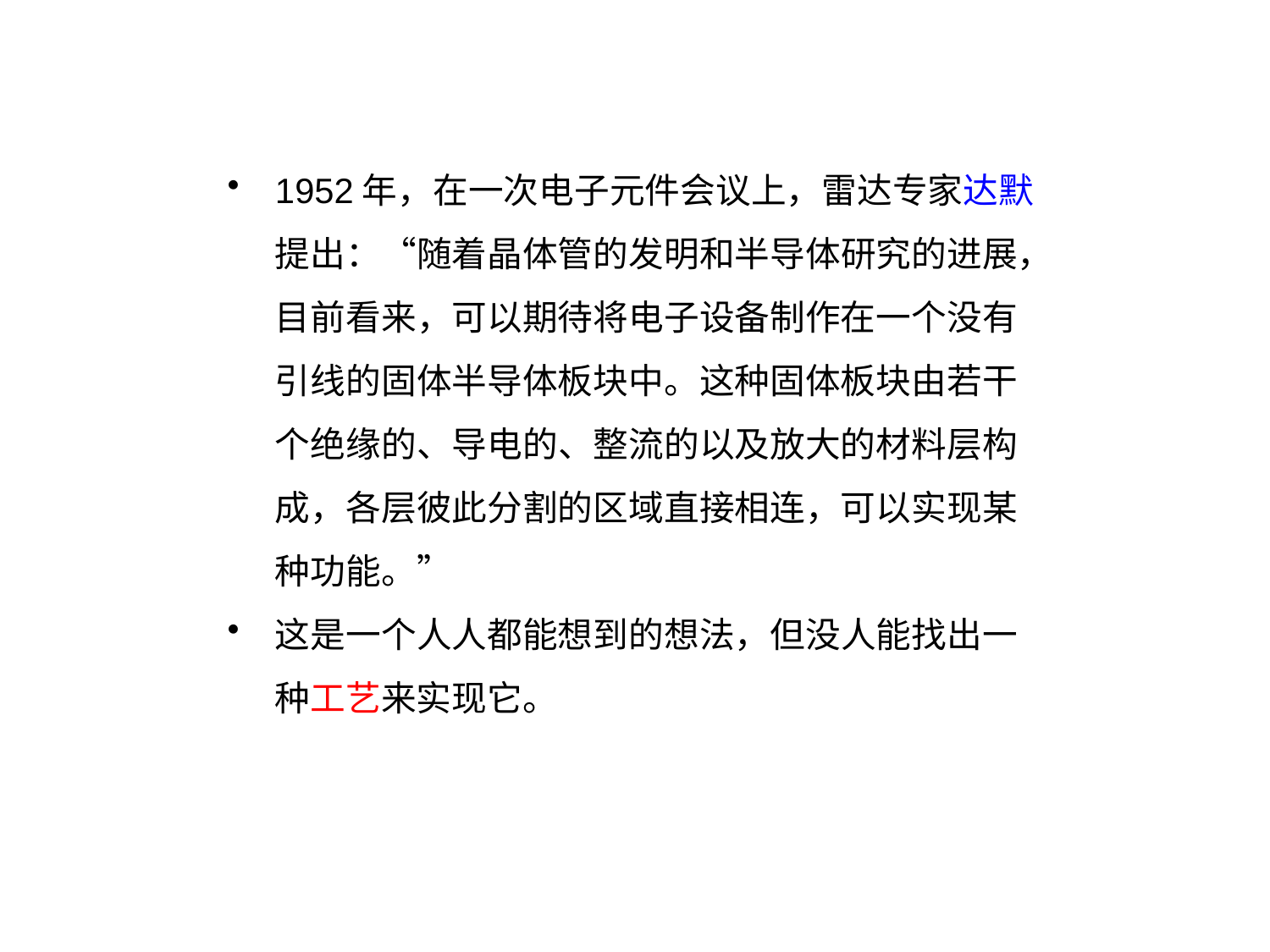

1952年，在一次电子元件会议上，雷达专家达默提出：“随着晶体管的发明和半导体研究的进展，目前看来，可以期待将电子设备制作在一个没有引线的固体半导体板块中。这种固体板块由若干个绝缘的、导电的、整流的以及放大的材料层构成，各层彼此分割的区域直接相连，可以实现某种功能。”
这是一个人人都能想到的想法，但没人能找出一种工艺来实现它。